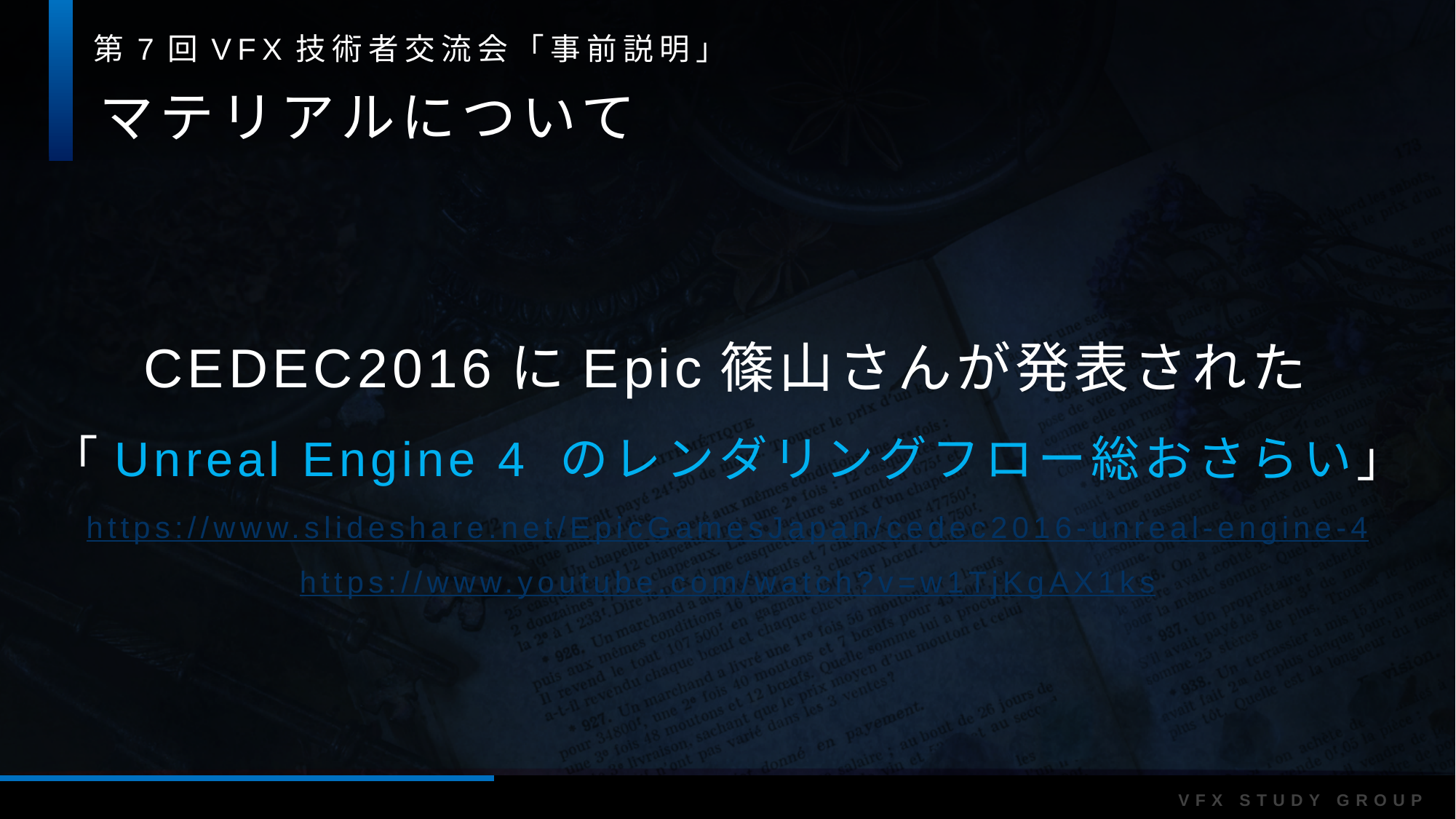

マテリアルについて
CEDEC2016にEpic篠山さんが発表された
「Unreal Engine 4 のレンダリングフロー総おさらい」
https://www.slideshare.net/EpicGamesJapan/cedec2016-unreal-engine-4
https://www.youtube.com/watch?v=w1TjKgAX1ks